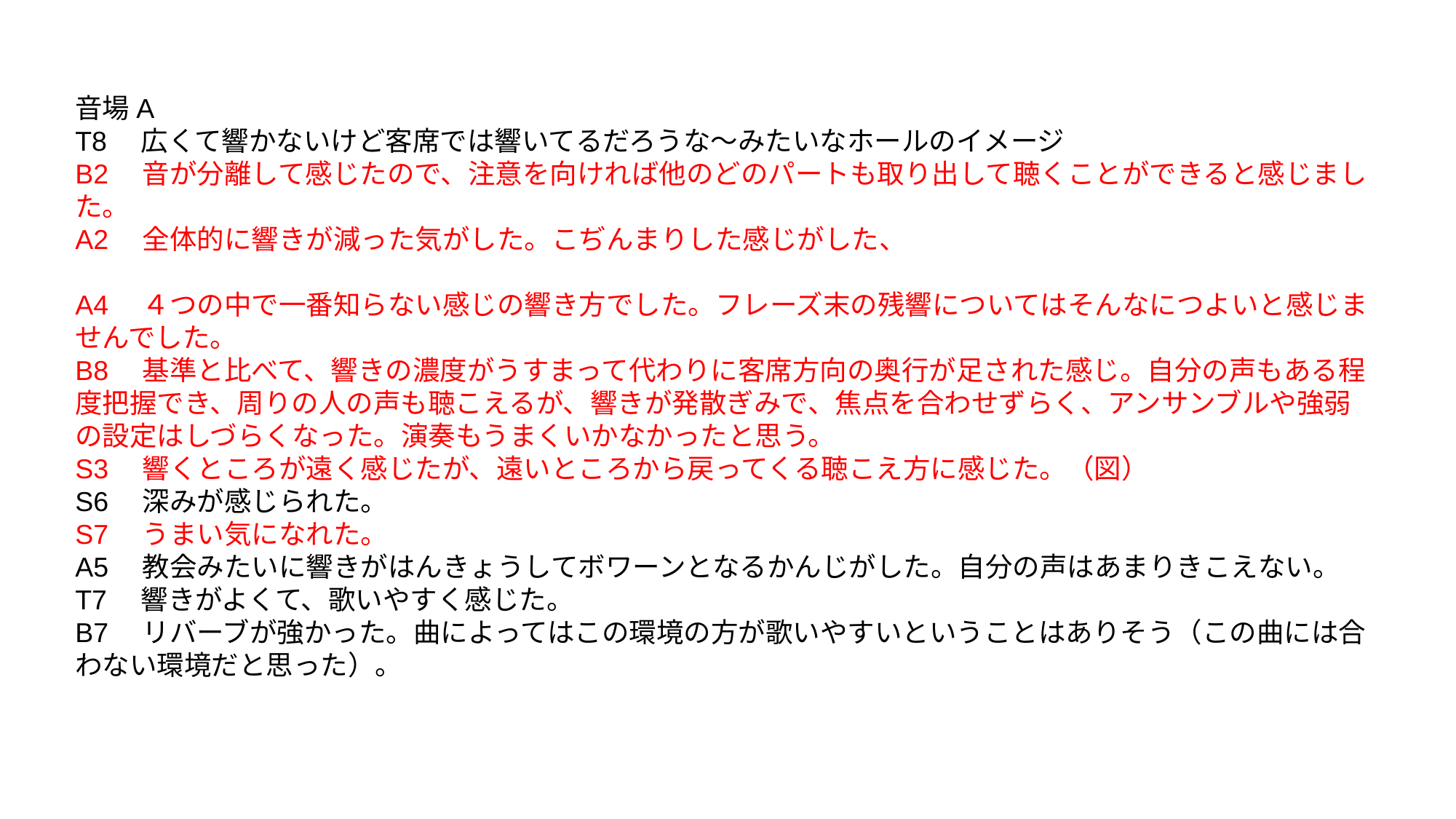

音場A
T8　広くて響かないけど客席では響いてるだろうな～みたいなホールのイメージ
B2　音が分離して感じたので、注意を向ければ他のどのパートも取り出して聴くことができると感じました。
A2　全体的に響きが減った気がした。こぢんまりした感じがした、

A4　４つの中で一番知らない感じの響き方でした。フレーズ末の残響についてはそんなにつよいと感じませんでした。
B8　基準と比べて、響きの濃度がうすまって代わりに客席方向の奥行が足された感じ。自分の声もある程度把握でき、周りの人の声も聴こえるが、響きが発散ぎみで、焦点を合わせずらく、アンサンブルや強弱の設定はしづらくなった。演奏もうまくいかなかったと思う。
S3　響くところが遠く感じたが、遠いところから戻ってくる聴こえ方に感じた。（図）
S6　深みが感じられた。
S7　うまい気になれた。
A5　教会みたいに響きがはんきょうしてボワーンとなるかんじがした。自分の声はあまりきこえない。
T7　響きがよくて、歌いやすく感じた。
B7　リバーブが強かった。曲によってはこの環境の方が歌いやすいということはありそう（この曲には合わない環境だと思った）。